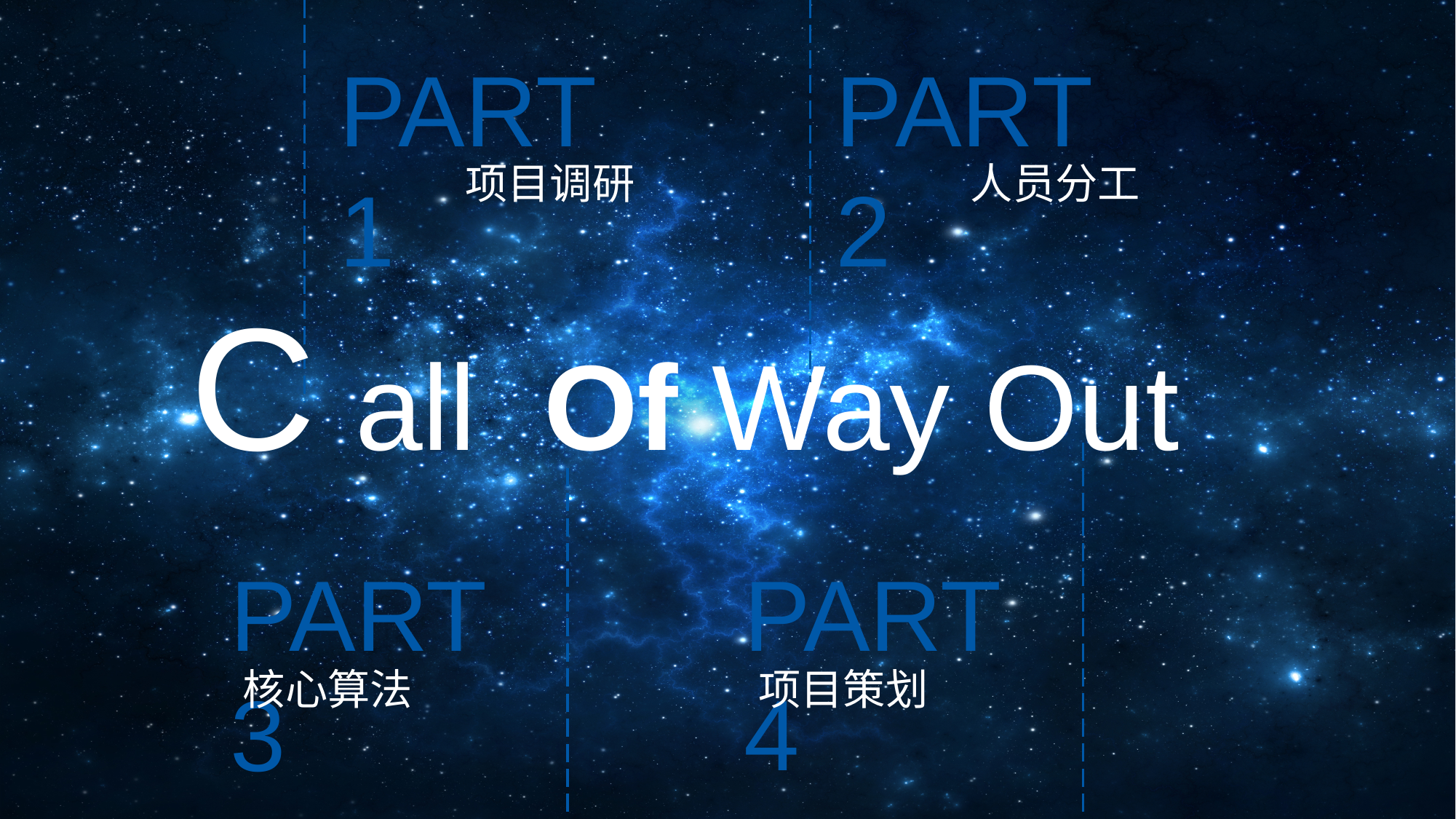

PART 1
PART 2
项目调研
人员分工
C
all  Of Way Out
PART 4
PART 3
核心算法
项目策划